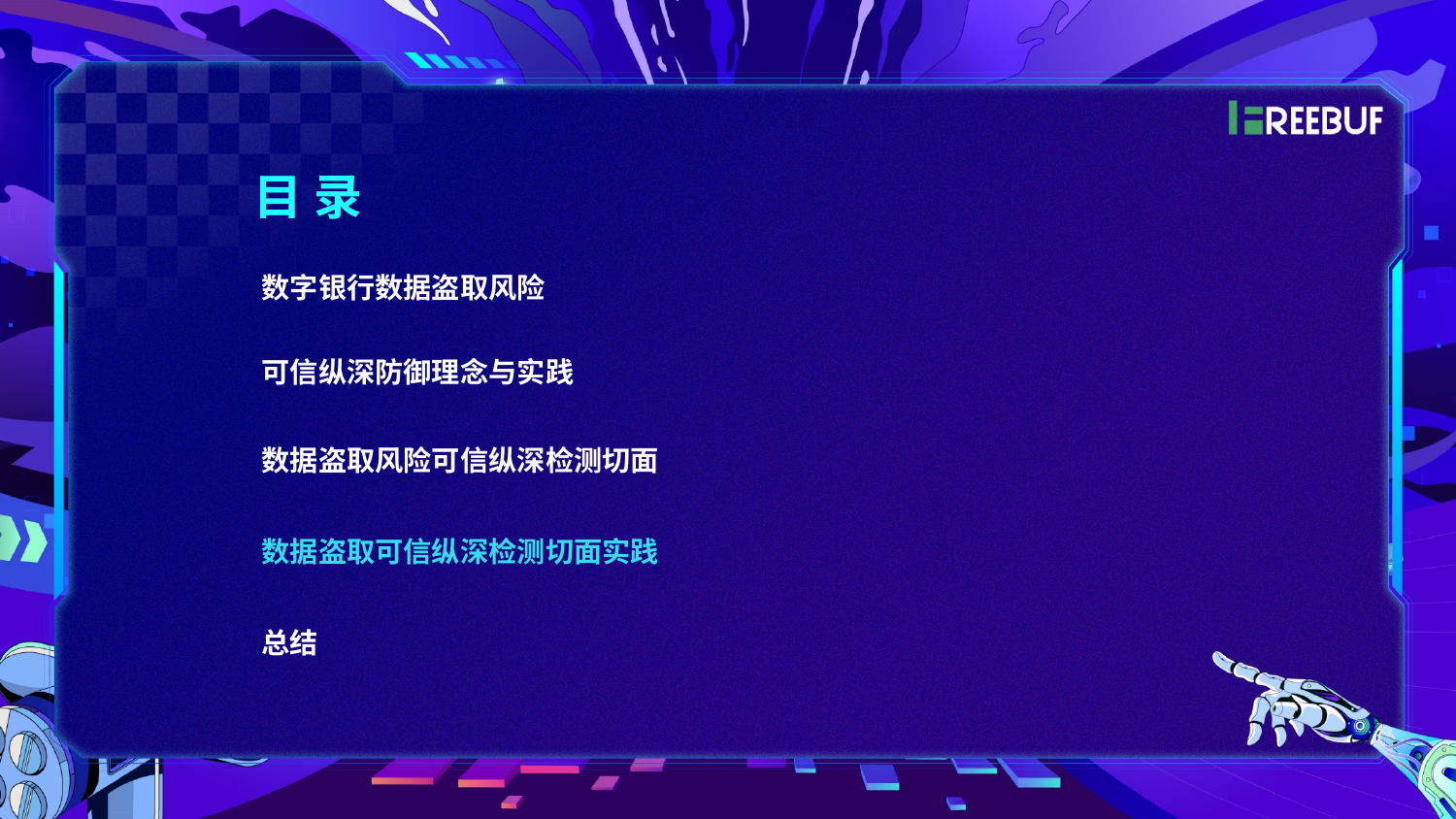

目录
数字银行数据盗取风险
可信纵深防御理念与实践
数据盗取风险可信纵深检测切面
数据盗取可信纵深检测切面实践
总结